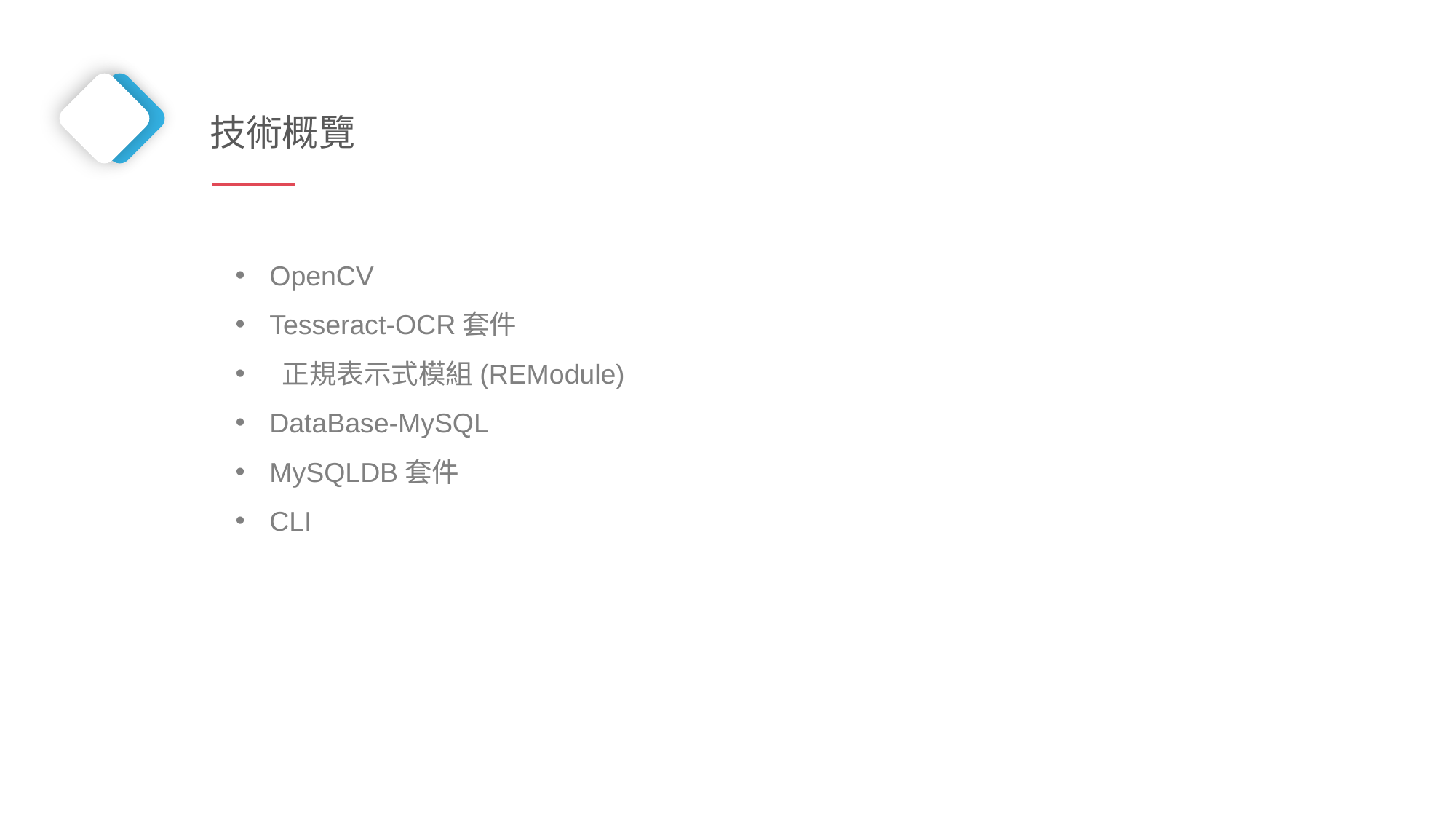

技術概覽

OpenCV
Tesseract-OCR套件
 正規表示式模組(REModule)
DataBase-MySQL
MySQLDB套件
CLI